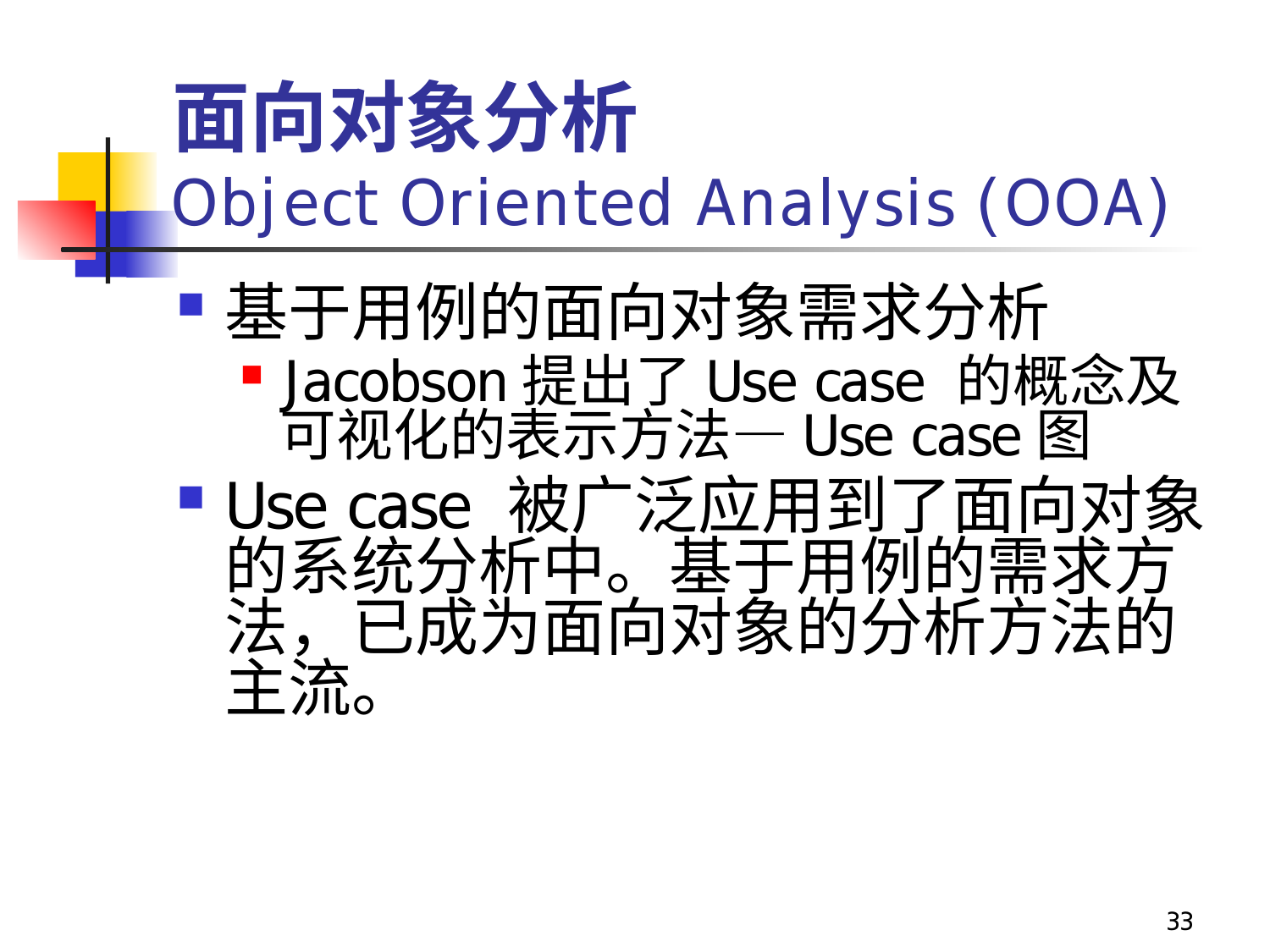

# 面向对象分析 Object Oriented Analysis (OOA)
基于用例的面向对象需求分析
Jacobson提出了Use case 的概念及可视化的表示方法—Use case图
Use case 被广泛应用到了面向对象的系统分析中。基于用例的需求方法，已成为面向对象的分析方法的主流。
33